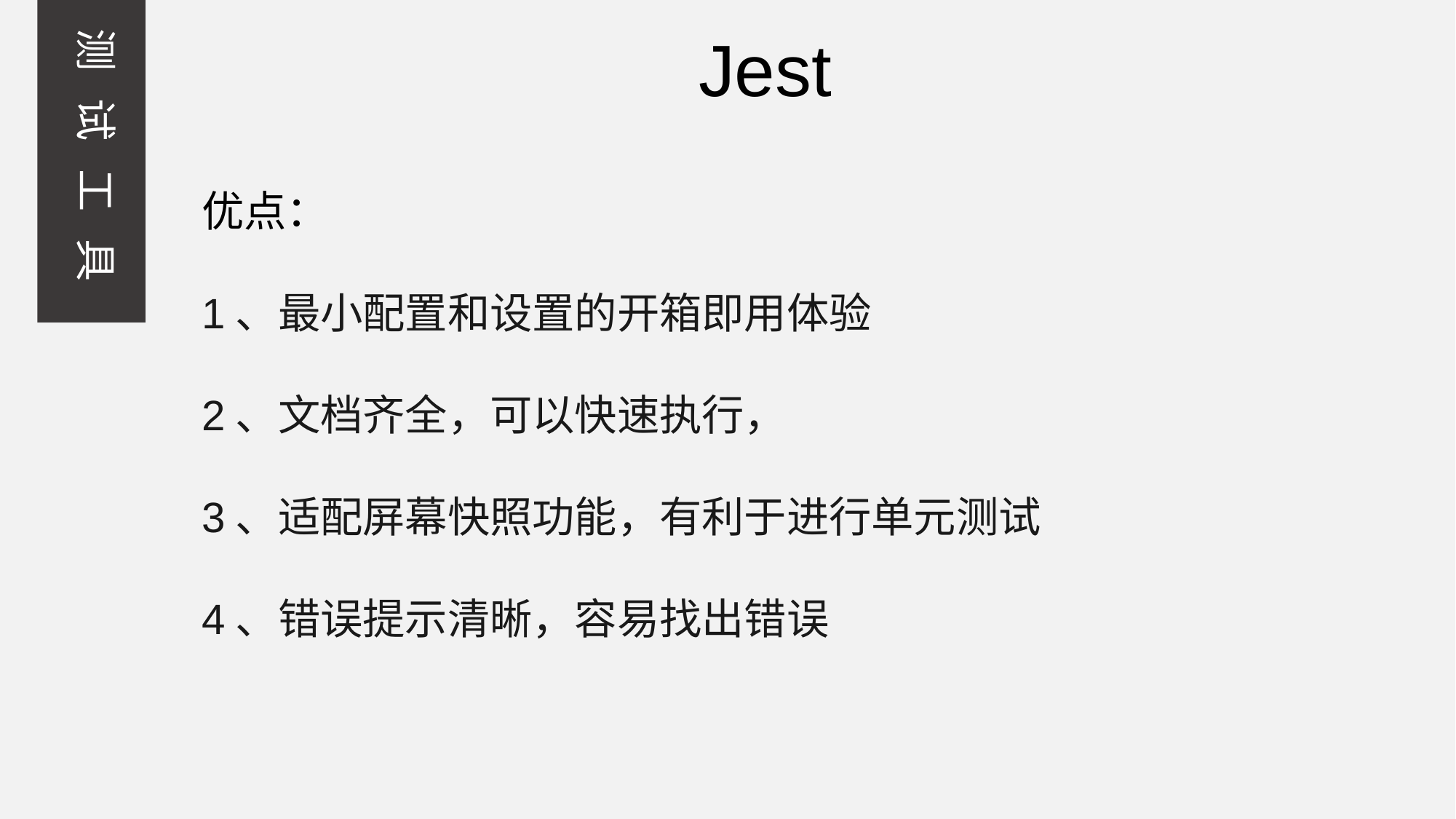

测 试 工 具
Jest
优点：

1、最小配置和设置的开箱即用体验

2、文档齐全，可以快速执行，

3、适配屏幕快照功能，有利于进行单元测试

4、错误提示清晰，容易找出错误